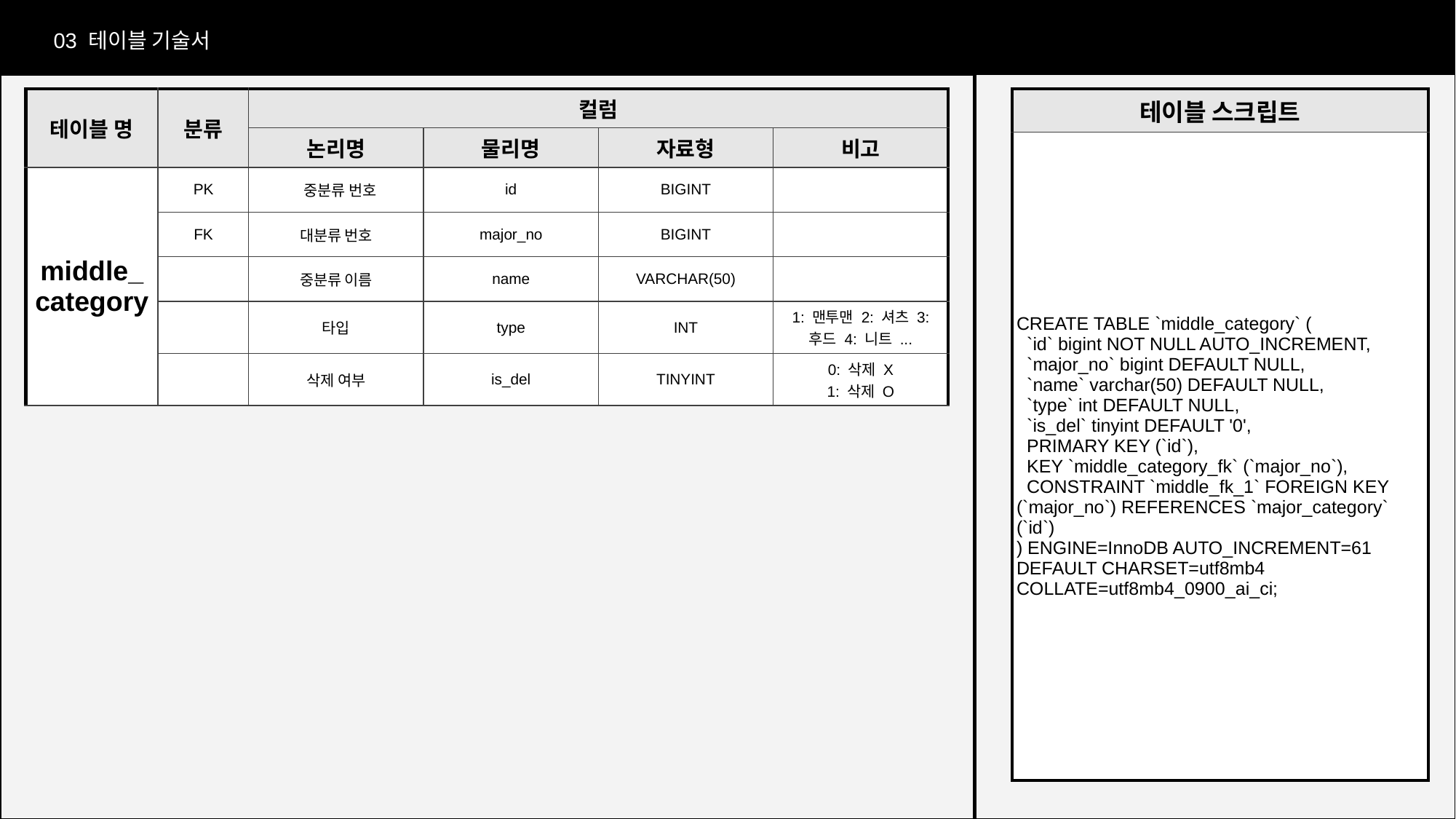

03 테이블 기술서

| 테이블 명 | 분류 | 컬럼 |  |  |  |
| --- | --- | --- | --- | --- | --- |
|  |  | 논리명 | 물리명 | 자료형 | 비고 |
| middle\_ category | PK | 중분류 번호 | id | BIGINT |  |
|  | FK | 대분류 번호 | major\_no | BIGINT |  |
|  |  | 중분류 이름 | name | VARCHAR(50) |  |
|  |  | 타입 | type | INT | 1: 맨투맨 2: 셔츠 3: 후드 4: 니트 ... |
|  |  | 삭제 여부 | is\_del | TINYINT | 0: 삭제 X 1: 삭제 O |
| 테이블 스크립트 |
| --- |
| CREATE TABLE `middle\_category` ( `id` bigint NOT NULL AUTO\_INCREMENT, `major\_no` bigint DEFAULT NULL, `name` varchar(50) DEFAULT NULL, `type` int DEFAULT NULL, `is\_del` tinyint DEFAULT '0', PRIMARY KEY (`id`), KEY `middle\_category\_fk` (`major\_no`), CONSTRAINT `middle\_fk\_1` FOREIGN KEY (`major\_no`) REFERENCES `major\_category` (`id`) ) ENGINE=InnoDB AUTO\_INCREMENT=61 DEFAULT CHARSET=utf8mb4 COLLATE=utf8mb4\_0900\_ai\_ci; |